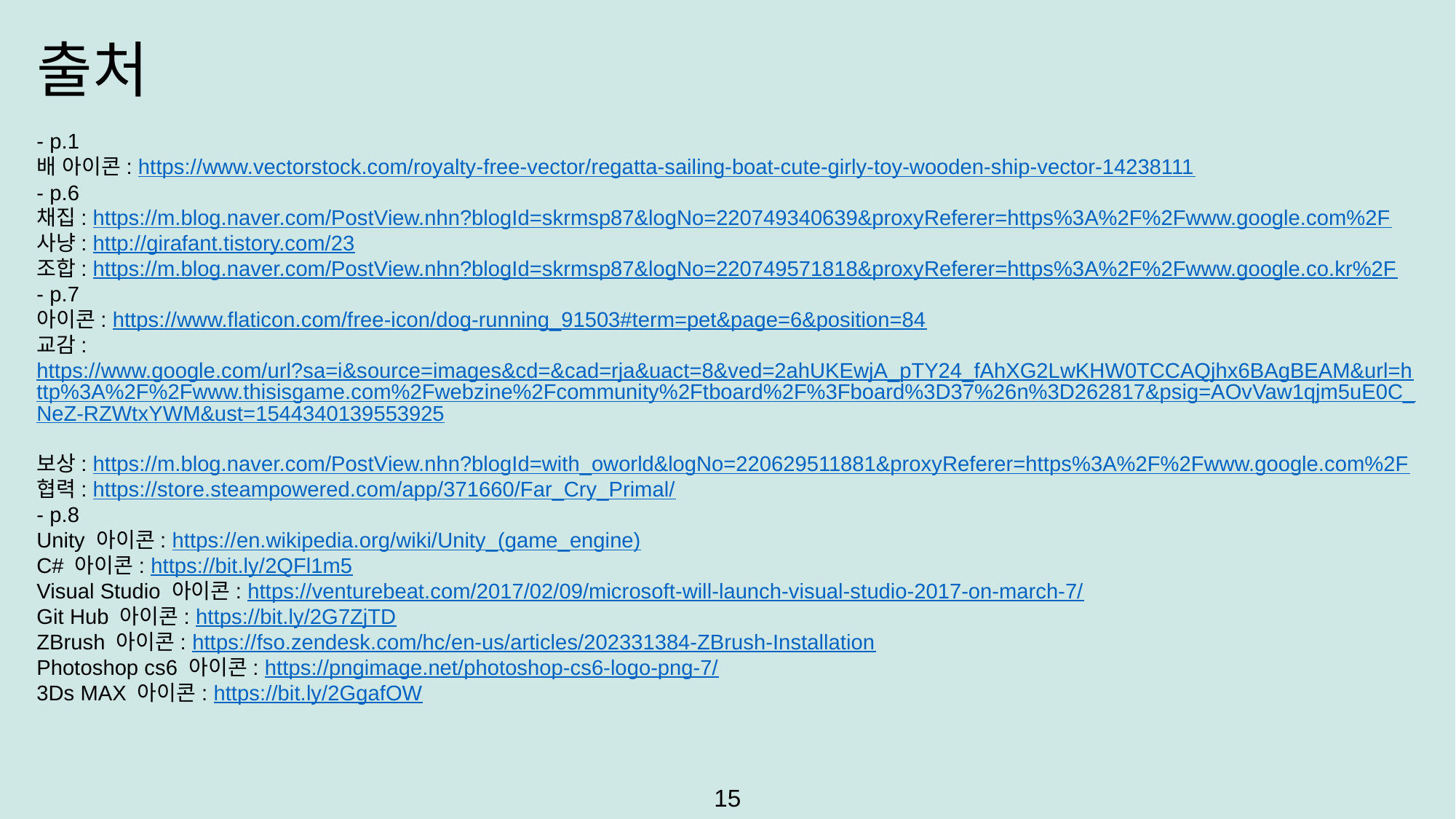

출처
- p.1
배 아이콘: https://www.vectorstock.com/royalty-free-vector/regatta-sailing-boat-cute-girly-toy-wooden-ship-vector-14238111
- p.6
채집: https://m.blog.naver.com/PostView.nhn?blogId=skrmsp87&logNo=220749340639&proxyReferer=https%3A%2F%2Fwww.google.com%2F
사냥: http://girafant.tistory.com/23
조합: https://m.blog.naver.com/PostView.nhn?blogId=skrmsp87&logNo=220749571818&proxyReferer=https%3A%2F%2Fwww.google.co.kr%2F
- p.7
아이콘: https://www.flaticon.com/free-icon/dog-running_91503#term=pet&page=6&position=84
교감: https://www.google.com/url?sa=i&source=images&cd=&cad=rja&uact=8&ved=2ahUKEwjA_pTY24_fAhXG2LwKHW0TCCAQjhx6BAgBEAM&url=http%3A%2F%2Fwww.thisisgame.com%2Fwebzine%2Fcommunity%2Ftboard%2F%3Fboard%3D37%26n%3D262817&psig=AOvVaw1qjm5uE0C_NeZ-RZWtxYWM&ust=1544340139553925
보상: https://m.blog.naver.com/PostView.nhn?blogId=with_oworld&logNo=220629511881&proxyReferer=https%3A%2F%2Fwww.google.com%2F
협력: https://store.steampowered.com/app/371660/Far_Cry_Primal/
- p.8
Unity 아이콘: https://en.wikipedia.org/wiki/Unity_(game_engine)
C# 아이콘: https://bit.ly/2QFl1m5
Visual Studio 아이콘: https://venturebeat.com/2017/02/09/microsoft-will-launch-visual-studio-2017-on-march-7/
Git Hub 아이콘: https://bit.ly/2G7ZjTD
ZBrush 아이콘: https://fso.zendesk.com/hc/en-us/articles/202331384-ZBrush-Installation
Photoshop cs6 아이콘: https://pngimage.net/photoshop-cs6-logo-png-7/
3Ds MAX 아이콘: https://bit.ly/2GgafOW
15